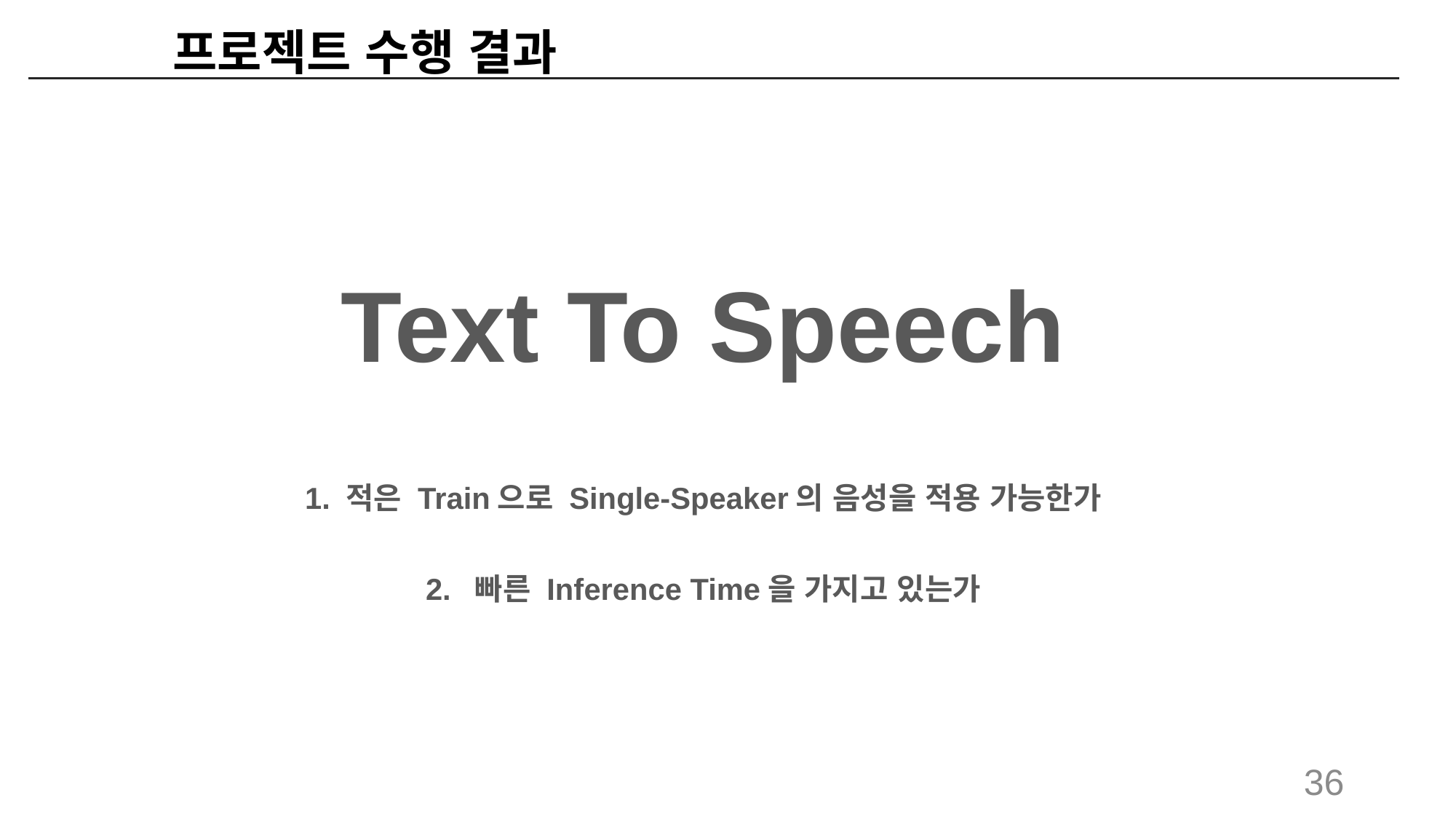

프로젝트 수행 결과
Text To Speech
1. 적은 Train으로 Single-Speaker의 음성을 적용 가능한가
2.  빠른 Inference Time을 가지고 있는가
36